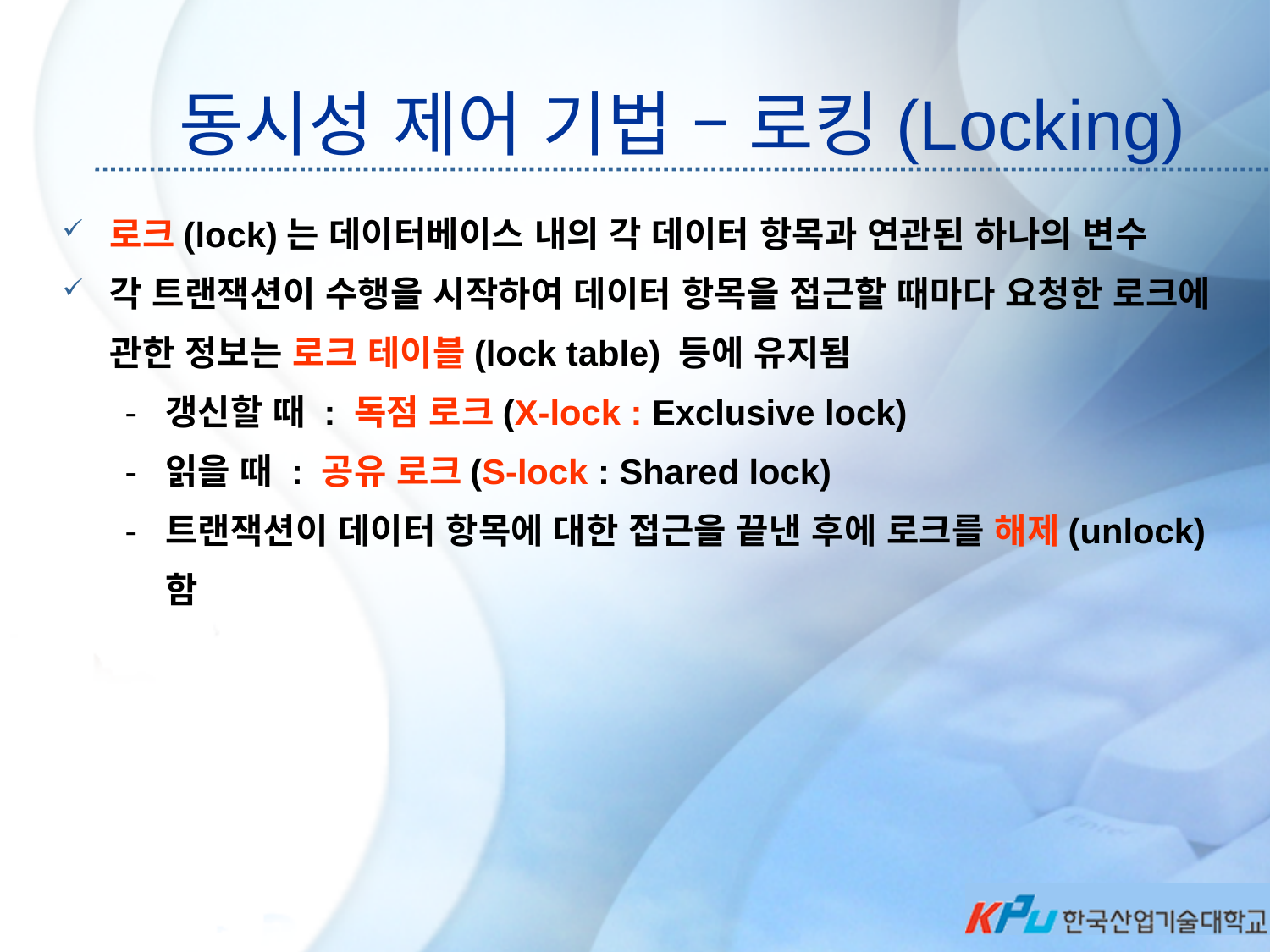

# 동시성 제어 기법 – 로킹(Locking)
로크(lock)는 데이터베이스 내의 각 데이터 항목과 연관된 하나의 변수
각 트랜잭션이 수행을 시작하여 데이터 항목을 접근할 때마다 요청한 로크에 관한 정보는 로크 테이블(lock table) 등에 유지됨
갱신할 때 : 독점 로크(X-lock : Exclusive lock)
읽을 때 : 공유 로크(S-lock : Shared lock)
트랜잭션이 데이터 항목에 대한 접근을 끝낸 후에 로크를 해제(unlock)함